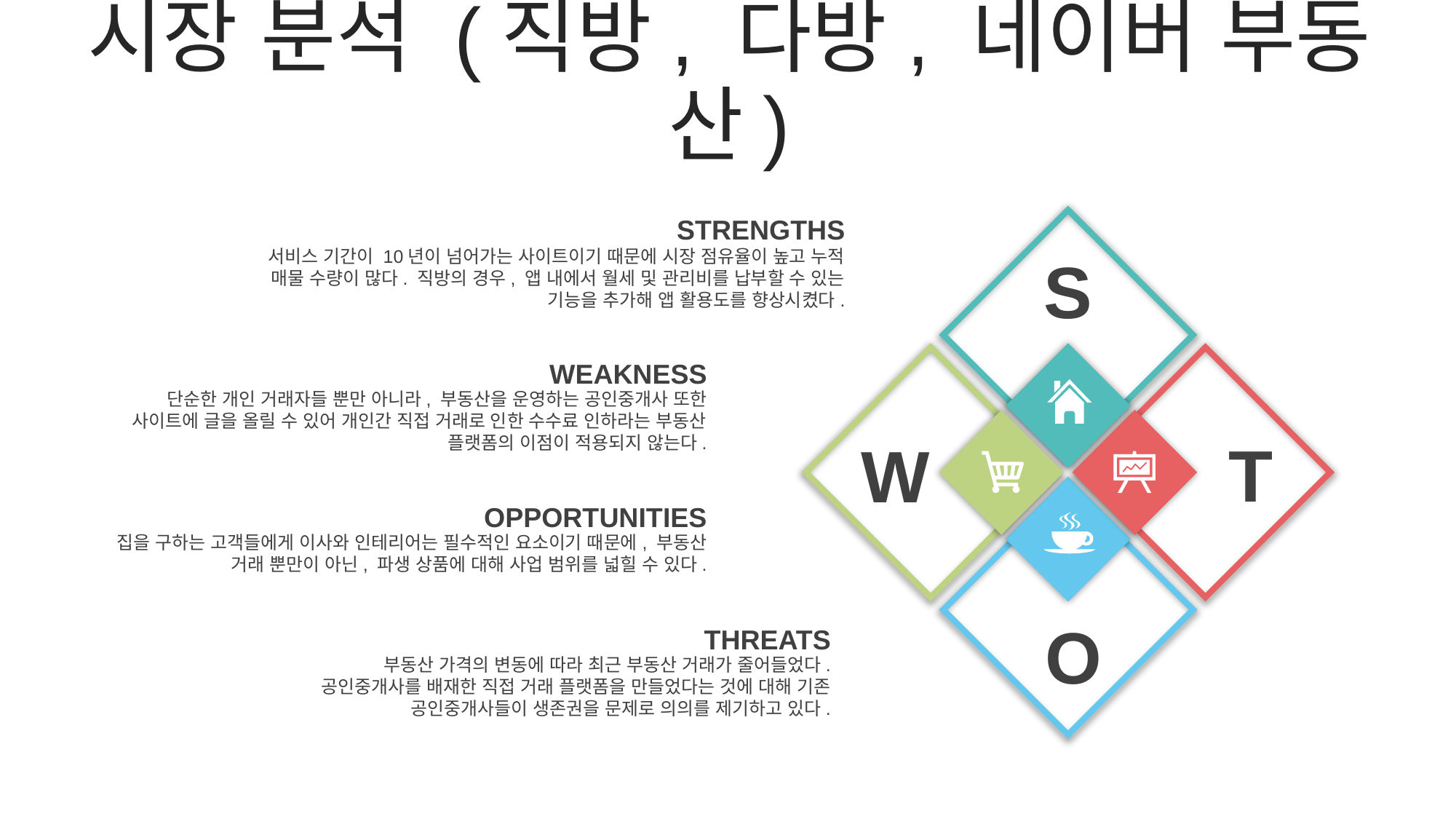

시장 분석 (직방, 다방, 네이버 부동산)
STRENGTHS
서비스 기간이 10년이 넘어가는 사이트이기 때문에 시장 점유율이 높고 누적 매물 수량이 많다. 직방의 경우, 앱 내에서 월세 및 관리비를 납부할 수 있는 기능을 추가해 앱 활용도를 향상시켰다.
S

T
W

O
WEAKNESS
단순한 개인 거래자들 뿐만 아니라, 부동산을 운영하는 공인중개사 또한 사이트에 글을 올릴 수 있어 개인간 직접 거래로 인한 수수료 인하라는 부동산 플랫폼의 이점이 적용되지 않는다.

OPPORTUNITIES
집을 구하는 고객들에게 이사와 인테리어는 필수적인 요소이기 때문에, 부동산 거래 뿐만이 아닌, 파생 상품에 대해 사업 범위를 넓힐 수 있다.

THREATS
부동산 가격의 변동에 따라 최근 부동산 거래가 줄어들었다.
공인중개사를 배재한 직접 거래 플랫폼을 만들었다는 것에 대해 기존 공인중개사들이 생존권을 문제로 의의를 제기하고 있다.